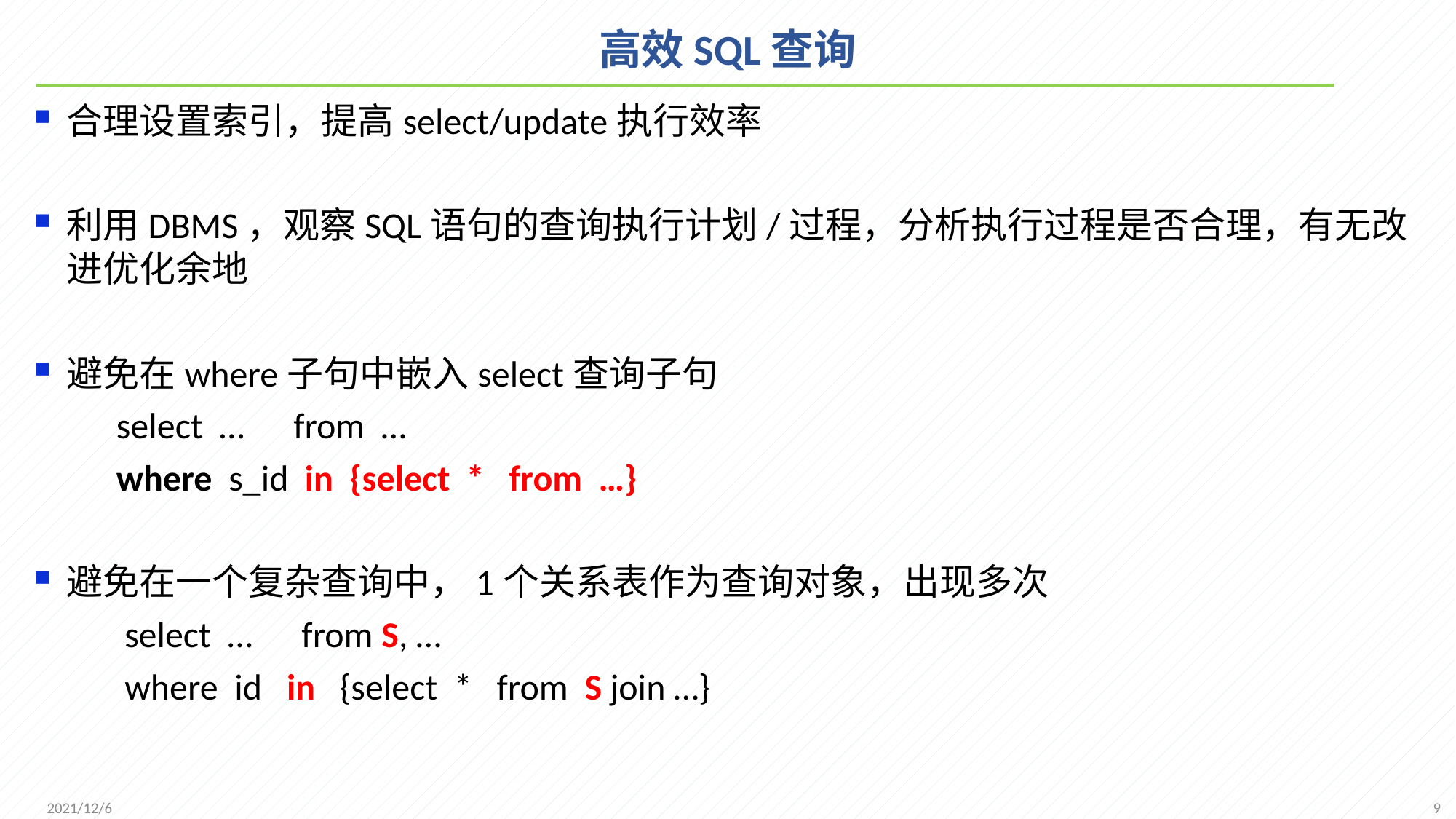

# 高效SQL查询
合理设置索引，提高select/update执行效率

利用DBMS，观察SQL语句的查询执行计划/过程，分析执行过程是否合理，有无改进优化余地

避免在where子句中嵌入select查询子句
          select  …      from  …
          where  s_id  in  {select  *   from  …}

避免在一个复杂查询中，1个关系表作为查询对象，出现多次
           select  …      from S, …
           where  id   in   {select  *   from  S join …}

9
2021/12/6